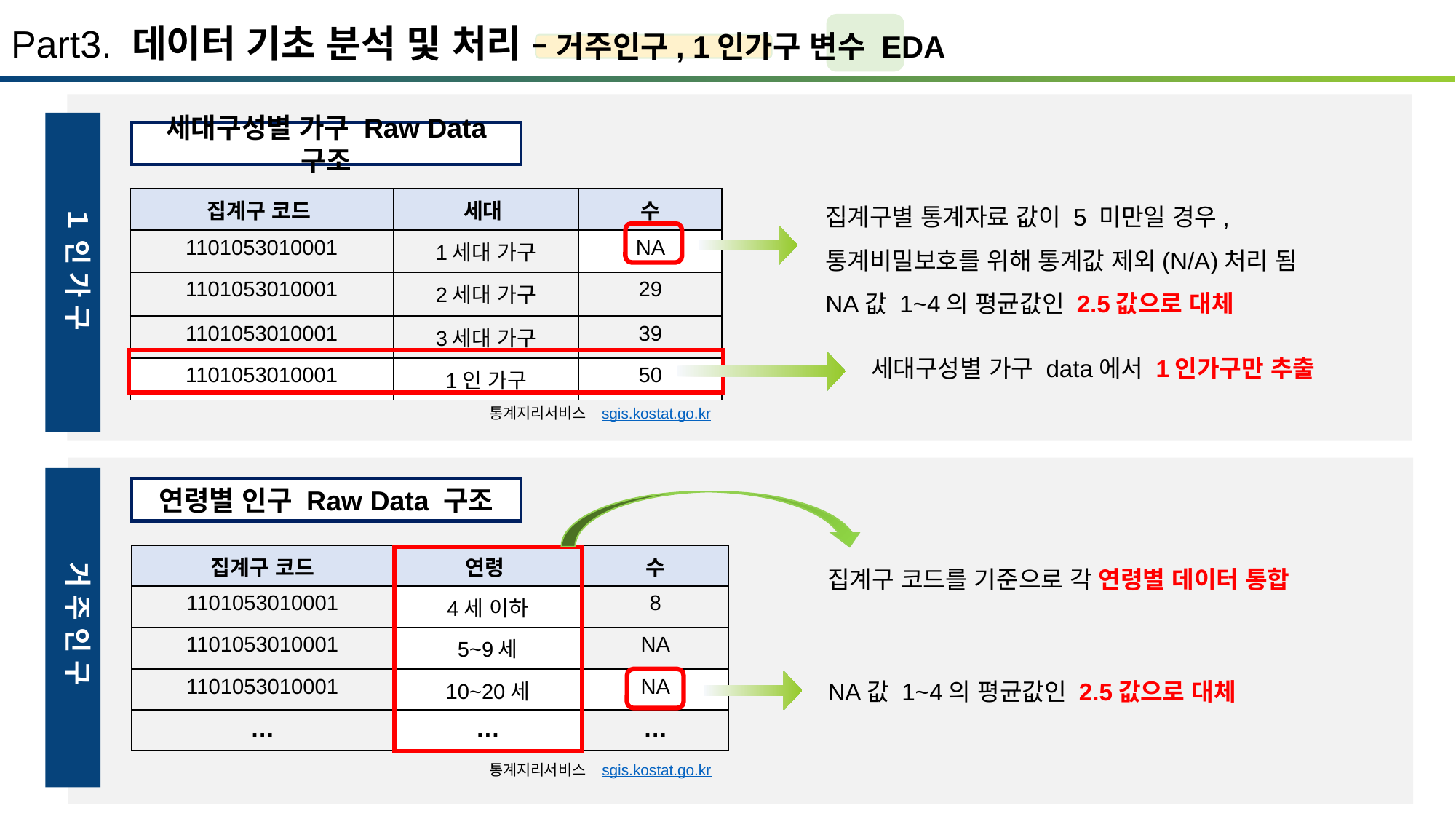

# Part3. 데이터 기초 분석 및 처리 – 거주인구, 1인가구 변수 EDA

１ 인 가 구
세대구성별 가구 Raw Data 구조
집계구별 통계자료 값이 5 미만일 경우,
통계비밀보호를 위해 통계값 제외(N/A)처리 됨
NA값 1~4의 평균값인 2.5값으로 대체
| 집계구 코드 | 세대 | 수 |
| --- | --- | --- |
| 1101053010001 | 1세대 가구 | NA |
| 1101053010001 | 2세대 가구 | 29 |
| 1101053010001 | 3세대 가구 | 39 |
| 1101053010001 | 1인 가구 | 50 |

세대구성별 가구 data에서 1인가구만 추출

통계지리서비스   sgis.kostat.go.kr

거 주 인 구
연령별 인구 Raw Data 구조
| 집계구 코드 | 연령 | 수 |
| --- | --- | --- |
| 1101053010001 | 4세 이하 | 8 |
| 1101053010001 | 5~9세 | NA |
| 1101053010001 | 10~20세 | NA |
| … | … | … |

집계구 코드를 기준으로 각 연령별 데이터 통합

NA값 1~4의 평균값인 2.5값으로 대체
통계지리서비스   sgis.kostat.go.kr